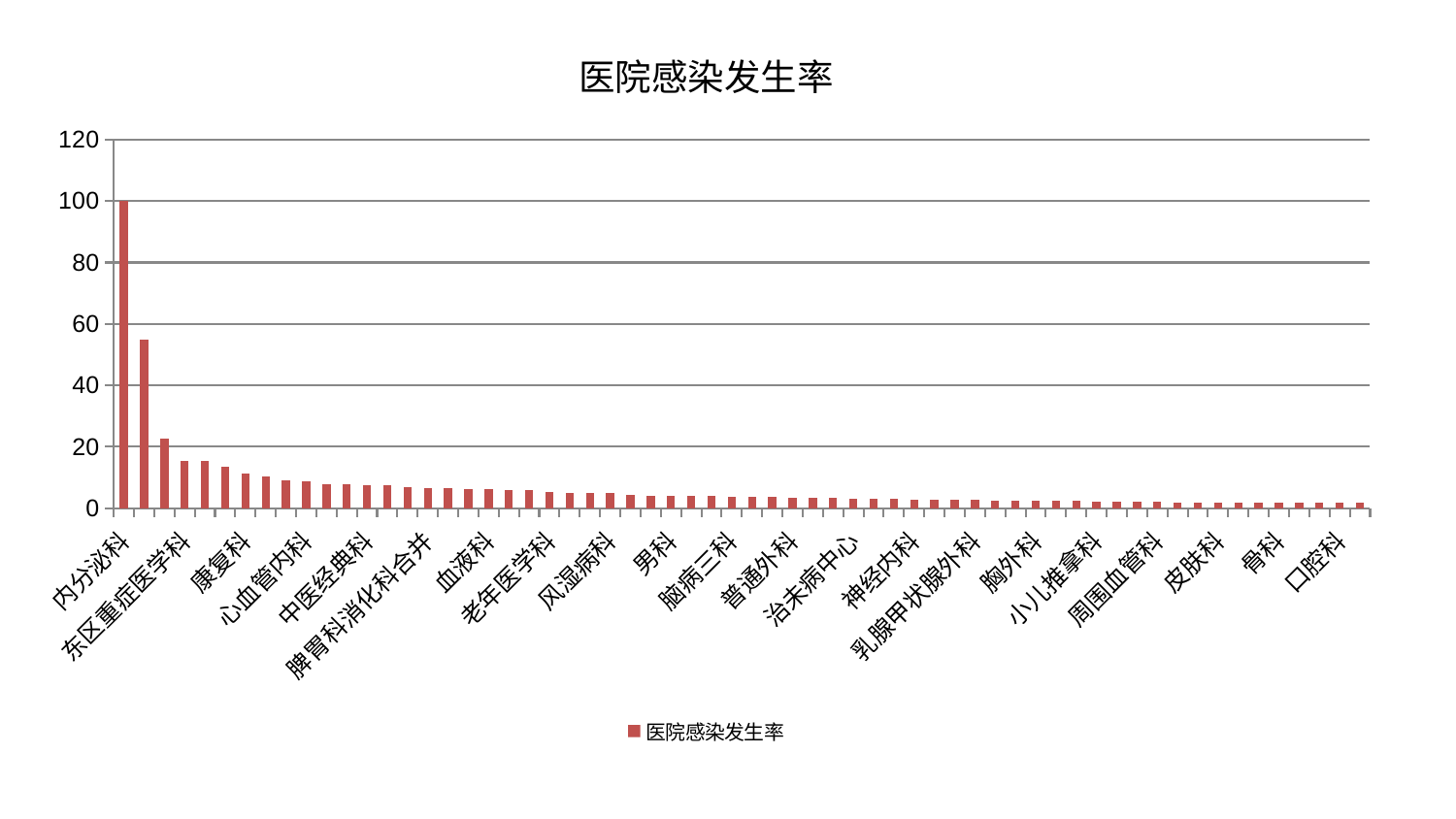

### Chart: 医院感染发生率

| Category | 医院感染发生率 |
|---|---|
| 内分泌科 | 100.0 |
| 耳鼻喉科 | 55.02150609390776 |
| 儿科 | 22.671562439029707 |
| 东区重症医学科 | 15.403281332142862 |
| 肝病科 | 15.30063435794478 |
| 脑病一科 | 13.359730105536904 |
| 康复科 | 11.28450996374003 |
| 推拿科 | 10.399876172394563 |
| 心病四科 | 8.995811459430875 |
| 心血管内科 | 8.896215434938258 |
| 创伤骨科 | 7.80285404416423 |
| 显微骨科 | 7.740691613566075 |
| 中医经典科 | 7.473068476318354 |
| 美容皮肤科 | 7.445422640745271 |
| 运动损伤骨科 | 6.7331708978760485 |
| 脾胃科消化科合并 | 6.510879768731783 |
| 身心医学科 | 6.430588196082265 |
| 妇科妇二科合并 | 6.233664669790671 |
| 血液科 | 6.228143584608728 |
| 医院 | 6.095317434426376 |
| 泌尿外科 | 5.823316983653437 |
| 老年医学科 | 5.428978412367844 |
| 脑病二科 | 5.0396050717347975 |
| 综合内科 | 4.936101084518 |
| 风湿病科 | 4.928184763030452 |
| 小儿骨科 | 4.467003112710035 |
| 神经外科 | 4.168921631083819 |
| 男科 | 4.091219346345344 |
| 心病一科 | 4.079812434854266 |
| 肾脏内科 | 3.9519595501796974 |
| 脑病三科 | 3.7764276099629375 |
| 妇二科 | 3.674763573592223 |
| 消化内科 | 3.5730129217477242 |
| 普通外科 | 3.5073207913440845 |
| 肛肠科 | 3.36976914510546 |
| 眼科 | 3.3199651318140813 |
| 治未病中心 | 3.22626296623549 |
| 心病二科 | 2.988532950309363 |
| 微创骨科 | 2.9518250959542622 |
| 神经内科 | 2.8601316085893687 |
| 妇科 | 2.730580671200353 |
| 肿瘤内科 | 2.726451100558144 |
| 乳腺甲状腺外科 | 2.6269089009645907 |
| 肾病科 | 2.5179693377487786 |
| 重症医学科 | 2.472445863120654 |
| 胸外科 | 2.446981236058139 |
| 西区重症医学科 | 2.4437220248680043 |
| 心病三科 | 2.4304384788664937 |
| 小儿推拿科 | 2.2625909570291607 |
| 针灸科 | 2.0833685469287353 |
| 东区肾病科 | 2.071230083088573 |
| 周围血管科 | 2.0392778990106093 |
| 呼吸内科 | 1.9560649158793333 |
| 中医外治中心 | 1.9431962153726534 |
| 皮肤科 | 1.9119427114731296 |
| 产科 | 1.8111440313277702 |
| 关节骨科 | 1.7961505444685966 |
| 骨科 | 1.789978885028549 |
| 脾胃病科 | 1.7857126510434818 |
| 脊柱骨科 | 1.7561282687678759 |
| 口腔科 | 1.7410686592670575 |
| 肝胆外科 | 1.7360996198949332 |
247